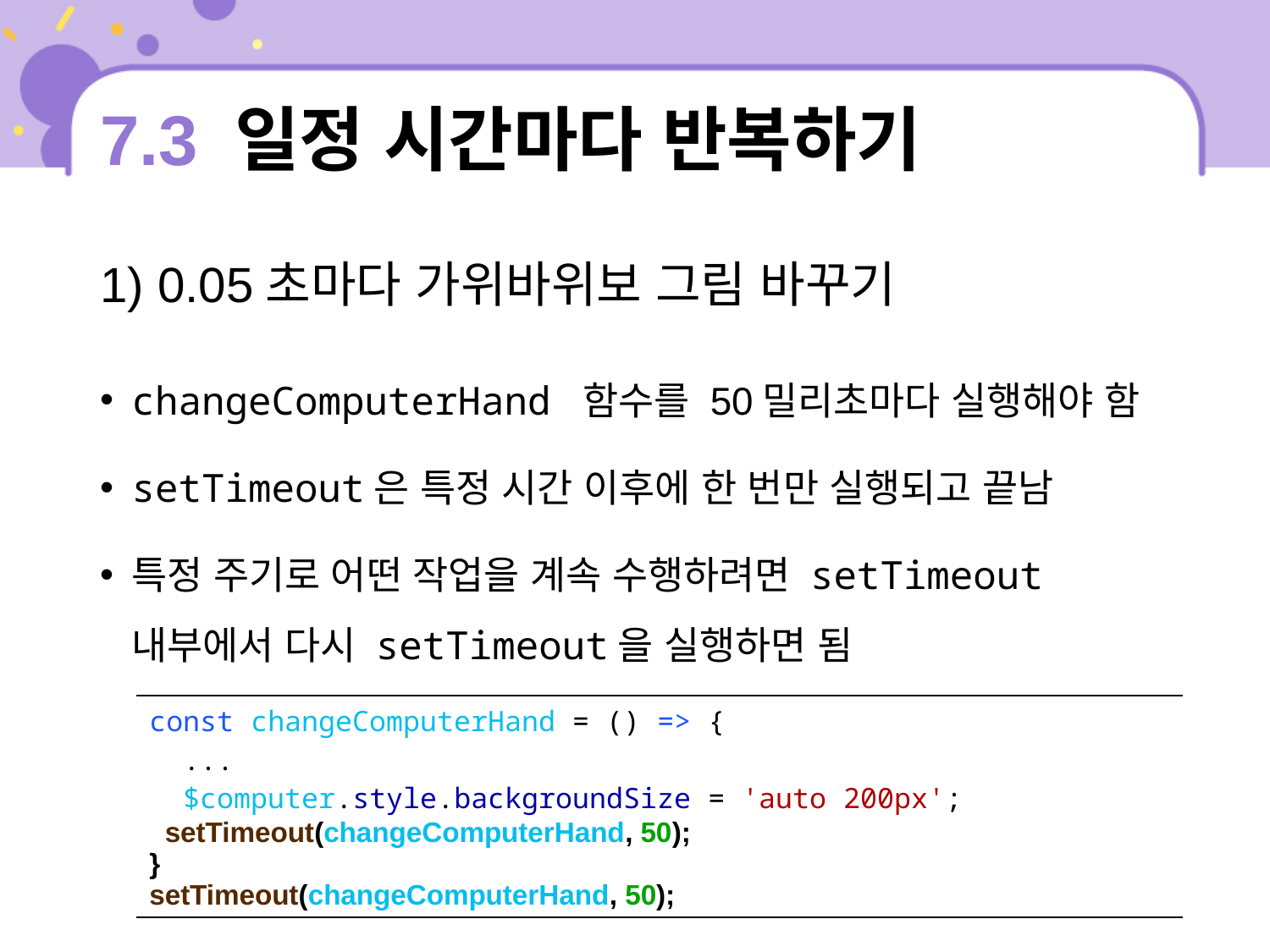

# 7.3 일정 시간마다 반복하기
1) 0.05초마다 가위바위보 그림 바꾸기
changeComputerHand 함수를 50밀리초마다 실행해야 함
setTimeout은 특정 시간 이후에 한 번만 실행되고 끝남
특정 주기로 어떤 작업을 계속 수행하려면 setTimeout 내부에서 다시 setTimeout을 실행하면 됨
| const changeComputerHand = () => { ... $computer.style.backgroundSize = 'auto 200px'; setTimeout(changeComputerHand, 50); } setTimeout(changeComputerHand, 50); |
| --- |